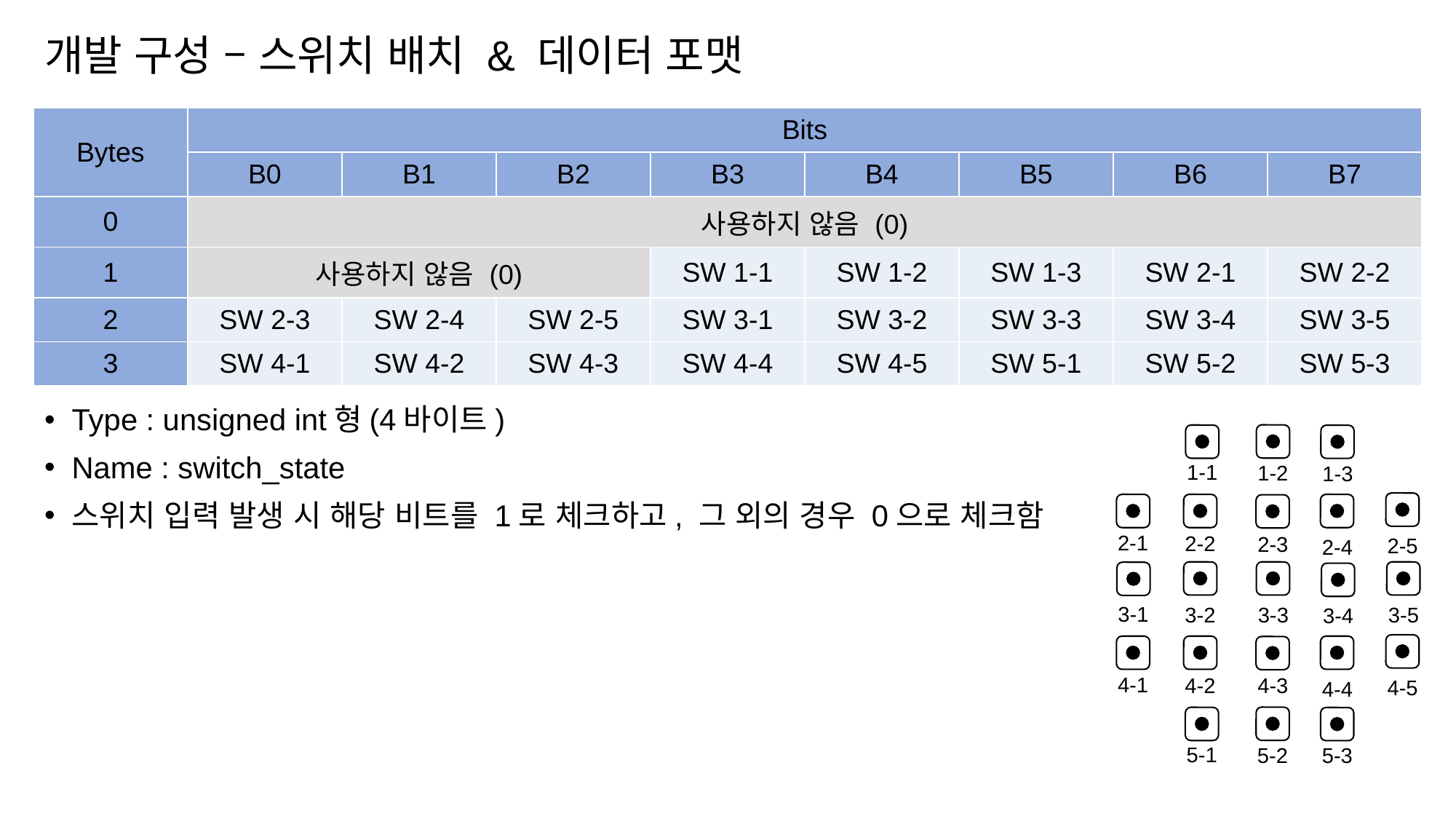

# 개발 구성 – 스위치 배치 & 데이터 포맷
| Bytes | Bits |  |  |  |  |  |  |  |
| --- | --- | --- | --- | --- | --- | --- | --- | --- |
|  | B0 | B1 | B2 | B3 | B4 | B5 | B6 | B7 |
| 0 | 사용하지 않음 (0) |  |  |  |  |  |  |  |
| 1 | 사용하지 않음 (0) |  |  | SW 1-1 | SW 1-2 | SW 1-3 | SW 2-1 | SW 2-2 |
| 2 | SW 2-3 | SW 2-4 | SW 2-5 | SW 3-1 | SW 3-2 | SW 3-3 | SW 3-4 | SW 3-5 |
| 3 | SW 4-1 | SW 4-2 | SW 4-3 | SW 4-4 | SW 4-5 | SW 5-1 | SW 5-2 | SW 5-3 |
Type : unsigned int형(4바이트)
Name : switch_state
스위치 입력 발생 시 해당 비트를 1로 체크하고, 그 외의 경우 0으로 체크함

1-2

1-1

1-3

2-5

2-1

2-2

2-4

2-3

3-2

3-3

3-5

3-1

3-4

4-5

4-1

4-2

4-4

4-3

5-2

5-1

5-3